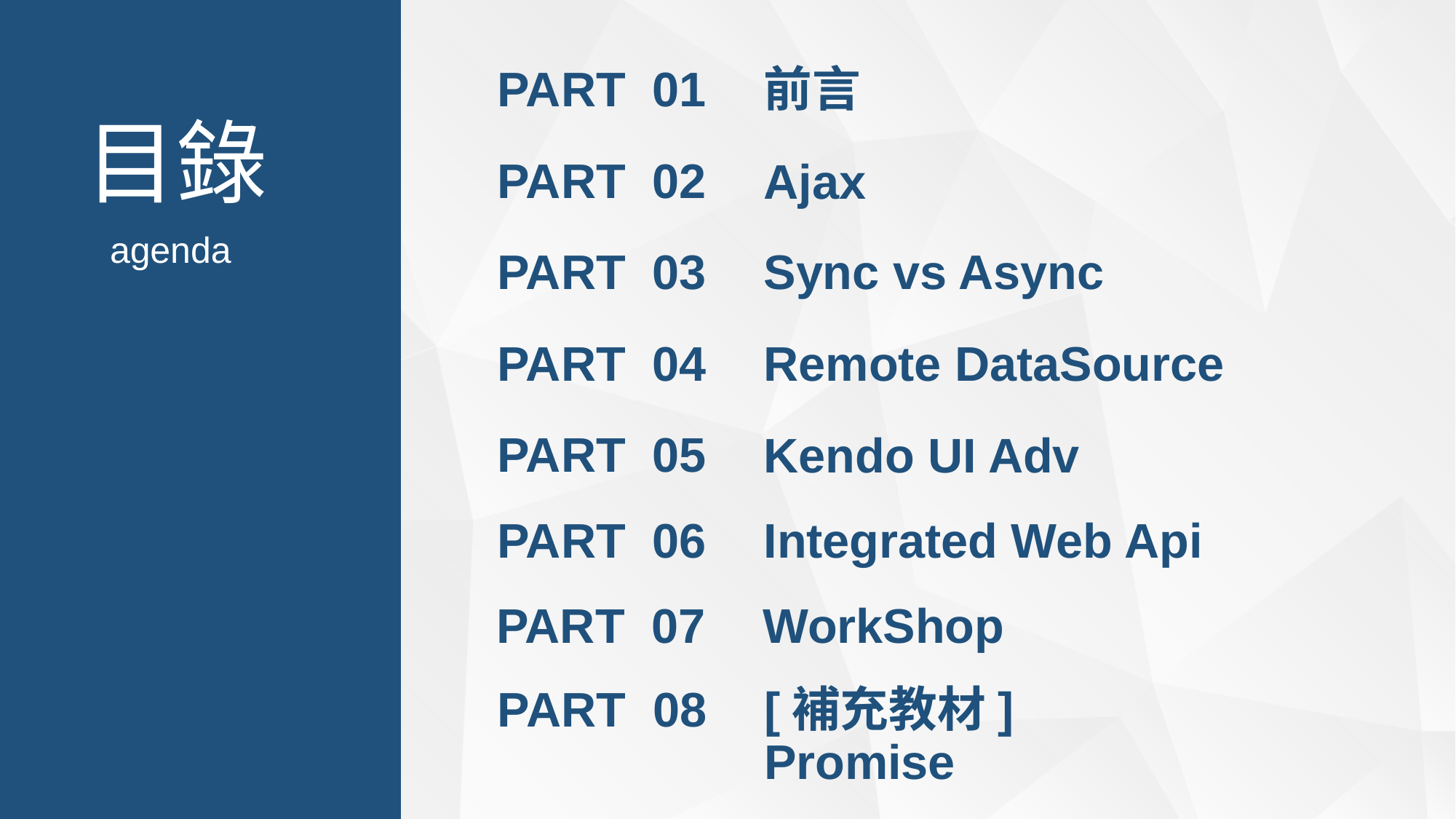

PART  01
前言
PART  02
Ajax
Sync vs Async
PART  03

PART  04

Remote DataSource
PART  05

Kendo UI Adv

PART  06

Integrated Web Api

PART  07

WorkShop

PART  08

[補充教材] Promise